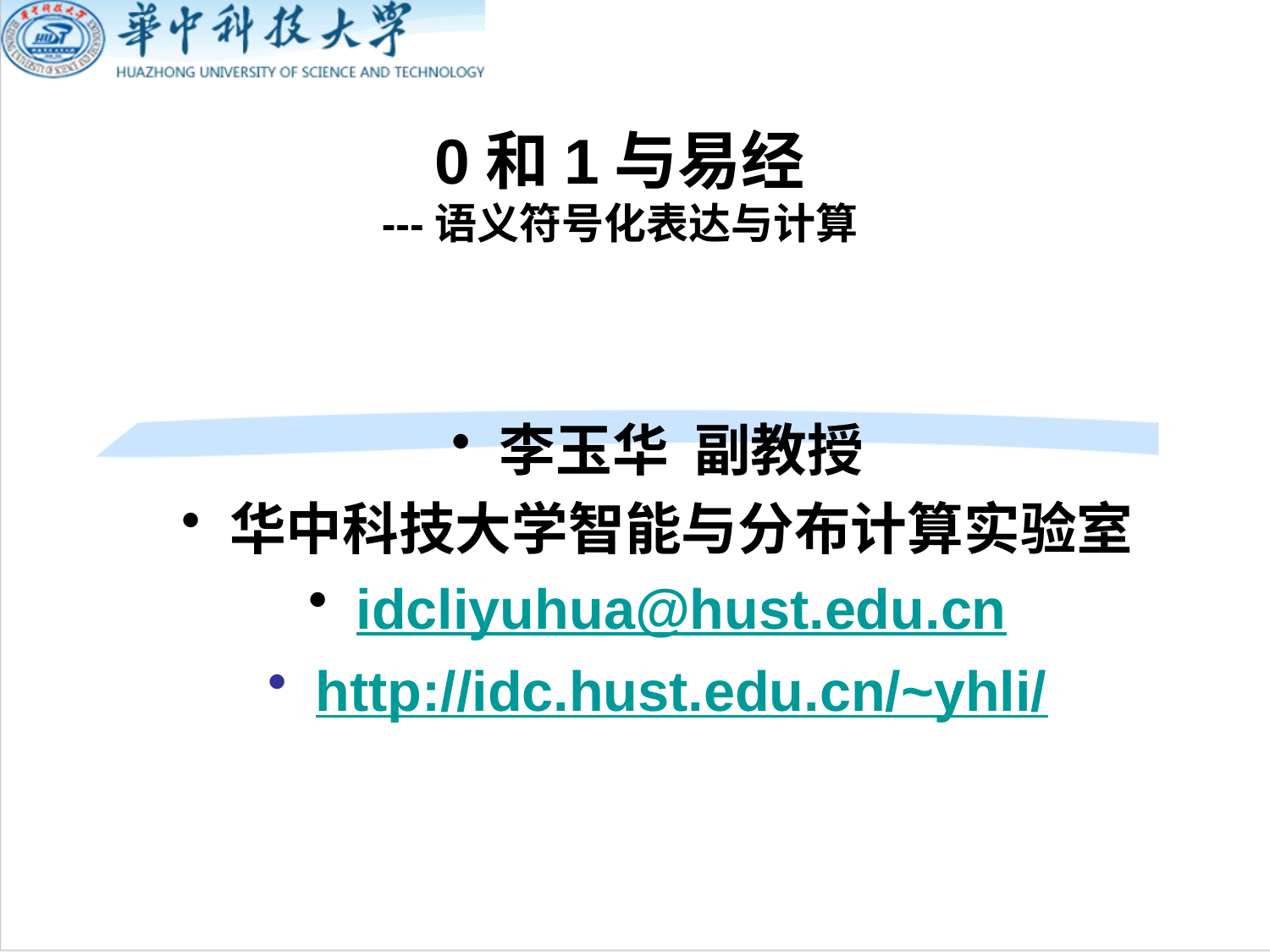

0和1与易经
---语义符号化表达与计算

李玉华  副教授
华中科技大学智能与分布计算实验室
idcliyuhua@hust.edu.cn
http://idc.hust.edu.cn/~yhli/